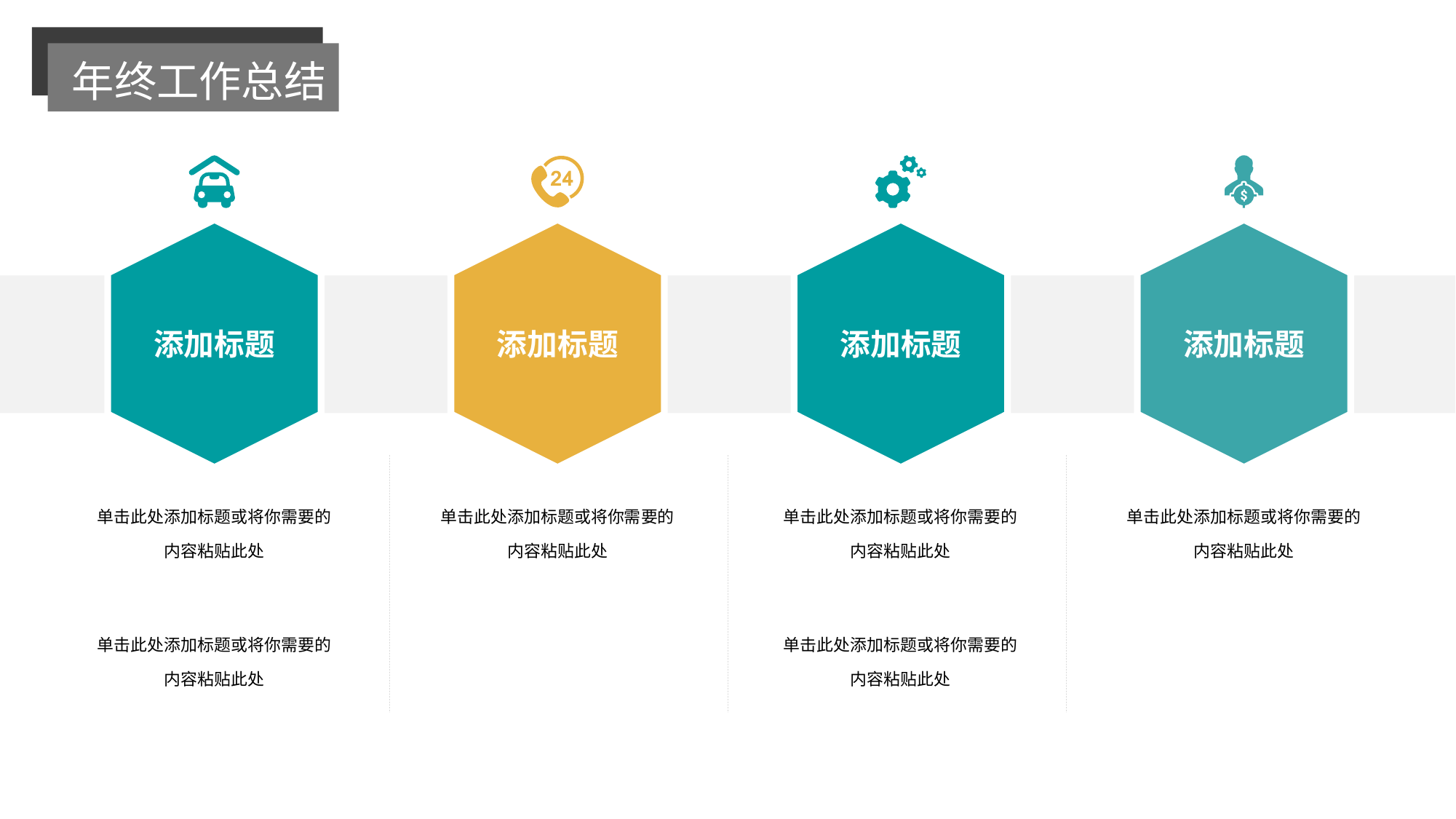

年终工作总结

添加标题
添加标题
添加标题
添加标题

单击此处添加标题或将你需要的内容粘贴此处
单击此处添加标题或将你需要的内容粘贴此处
单击此处添加标题或将你需要的内容粘贴此处
单击此处添加标题或将你需要的内容粘贴此处
单击此处添加标题或将你需要的内容粘贴此处
单击此处添加标题或将你需要的内容粘贴此处